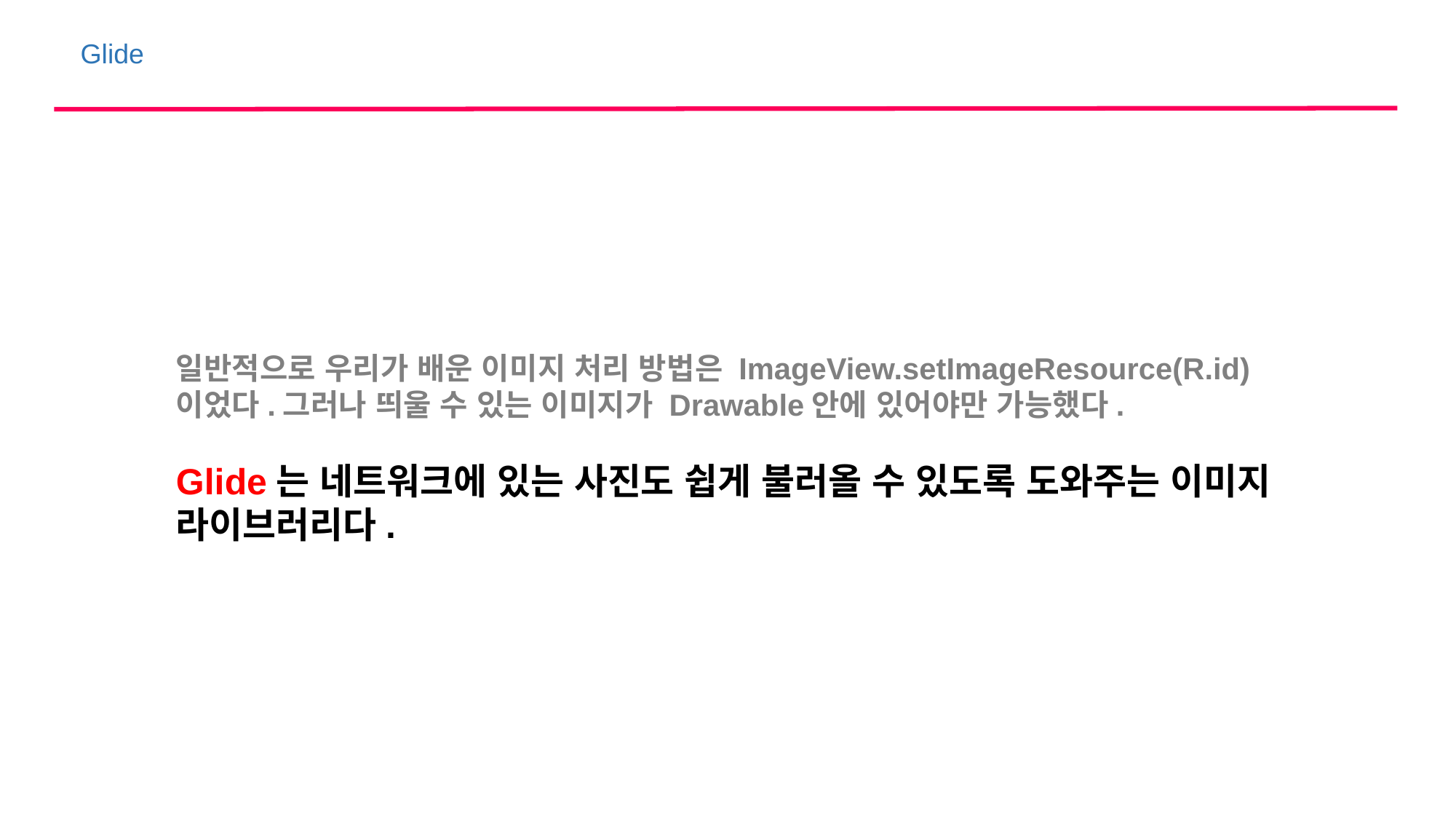

Glide
일반적으로 우리가 배운 이미지 처리 방법은 ImageView.setImageResource(R.id)이었다.그러나 띄울 수 있는 이미지가 Drawable안에 있어야만 가능했다.

Glide는 네트워크에 있는 사진도 쉽게 불러올 수 있도록 도와주는 이미지 라이브러리다.